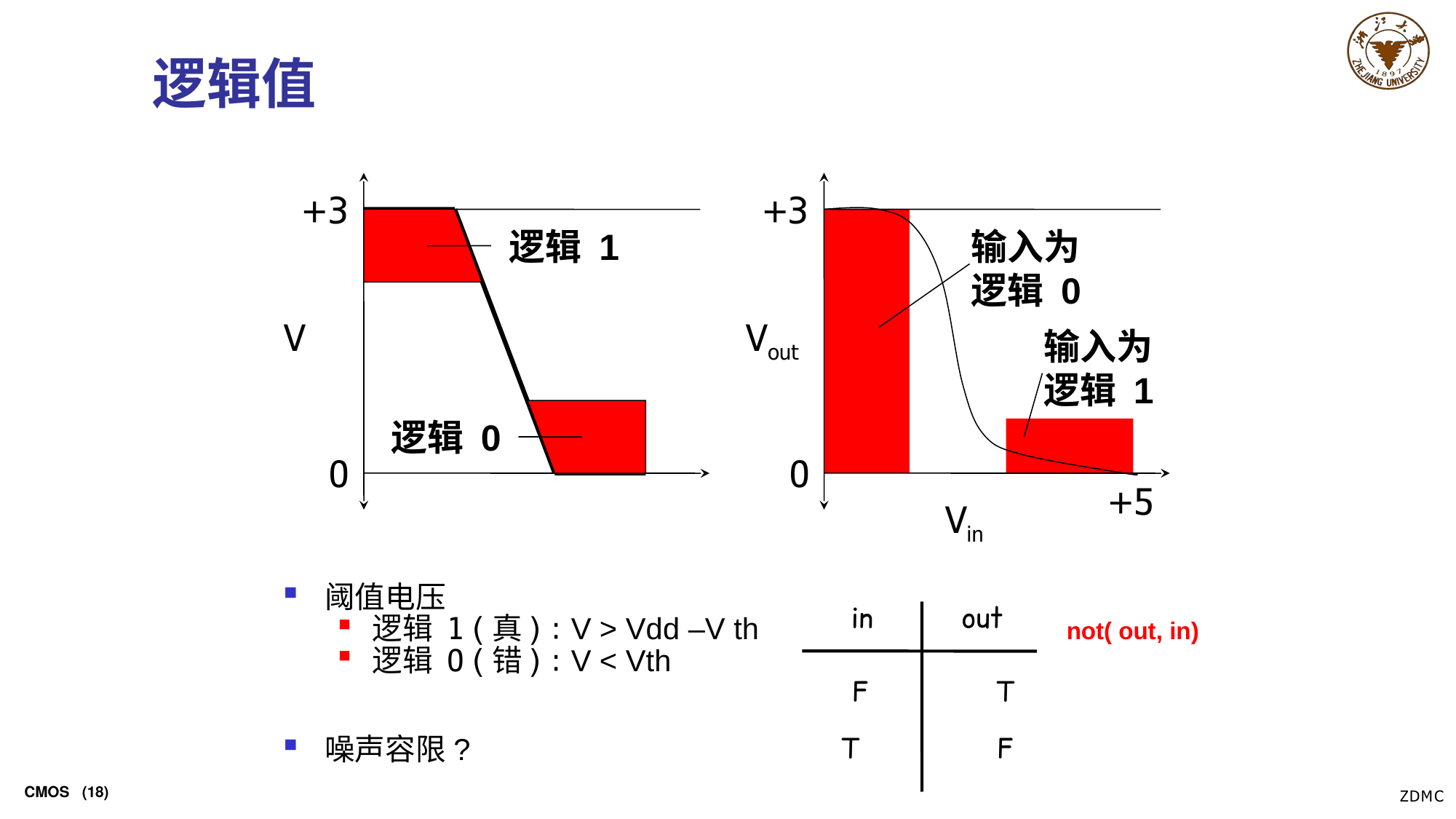

# 逻辑值

+3
+3

逻辑 1
输入为
逻辑 0

V
Vout
输入为
逻辑 1

逻辑 0

0
0

+5
Vin
阈值电压
逻辑 1 (真) : V > Vdd –V th
逻辑 0 (错) : V < Vth

噪声容限?

in
out

T
F
F
T
not( out, in)